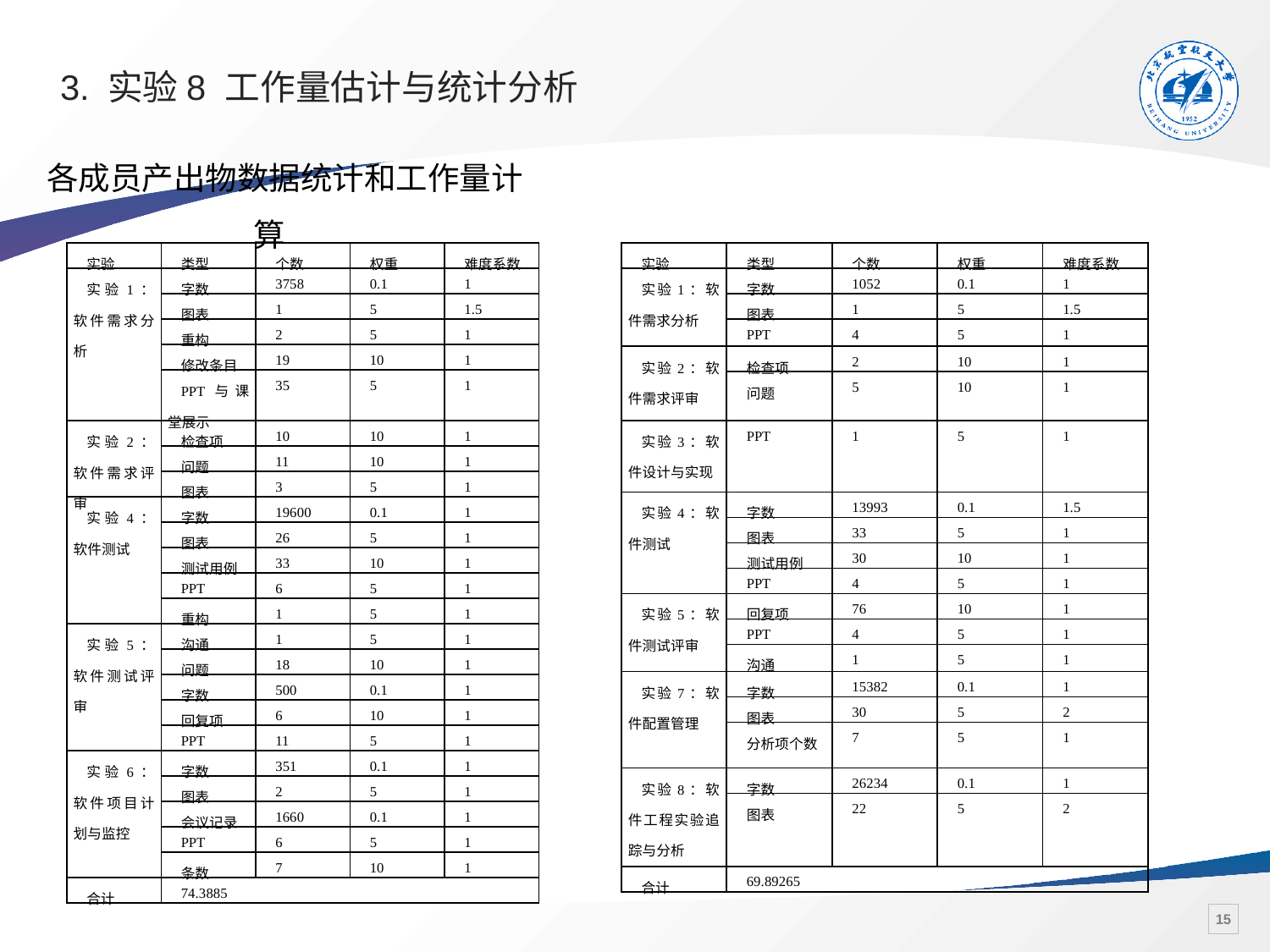

# 3. 实验8 工作量估计与统计分析
各成员产出物数据统计和工作量计算
| 实验 | 类型 | 个数 | 权重 | 难度系数 |
| --- | --- | --- | --- | --- |
| 实验1：软件需求分析 | 字数 | 3758 | 0.1 | 1 |
|  | 图表 | 1 | 5 | 1.5 |
|  | 重构 | 2 | 5 | 1 |
|  | 修改条目 | 19 | 10 | 1 |
|  | PPT与课堂展示 | 35 | 5 | 1 |
| 实验2：软件需求评审 | 检查项 | 10 | 10 | 1 |
|  | 问题 | 11 | 10 | 1 |
|  | 图表 | 3 | 5 | 1 |
| 实验4：软件测试 | 字数 | 19600 | 0.1 | 1 |
|  | 图表 | 26 | 5 | 1 |
|  | 测试用例 | 33 | 10 | 1 |
|  | PPT | 6 | 5 | 1 |
|  | 重构 | 1 | 5 | 1 |
| 实验5：软件测试评审 | 沟通 | 1 | 5 | 1 |
|  | 问题 | 18 | 10 | 1 |
|  | 字数 | 500 | 0.1 | 1 |
|  | 回复项 | 6 | 10 | 1 |
|  | PPT | 11 | 5 | 1 |
| 实验6：软件项目计划与监控 | 字数 | 351 | 0.1 | 1 |
|  | 图表 | 2 | 5 | 1 |
|  | 会议记录 | 1660 | 0.1 | 1 |
|  | PPT | 6 | 5 | 1 |
|  | 条数 | 7 | 10 | 1 |
| 合计 | 74.3885 |  |  |  |
| 实验 | 类型 | 个数 | 权重 | 难度系数 |
| --- | --- | --- | --- | --- |
| 实验1：软件需求分析 | 字数 | 1052 | 0.1 | 1 |
|  | 图表 | 1 | 5 | 1.5 |
|  | PPT | 4 | 5 | 1 |
| 实验2：软件需求评审 | 检查项 | 2 | 10 | 1 |
|  | 问题 | 5 | 10 | 1 |
| 实验3：软件设计与实现 | PPT | 1 | 5 | 1 |
| 实验4：软件测试 | 字数 | 13993 | 0.1 | 1.5 |
|  | 图表 | 33 | 5 | 1 |
|  | 测试用例 | 30 | 10 | 1 |
|  | PPT | 4 | 5 | 1 |
| 实验5：软件测试评审 | 回复项 | 76 | 10 | 1 |
|  | PPT | 4 | 5 | 1 |
|  | 沟通 | 1 | 5 | 1 |
| 实验7：软件配置管理 | 字数 | 15382 | 0.1 | 1 |
|  | 图表 | 30 | 5 | 2 |
|  | 分析项个数 | 7 | 5 | 1 |
| 实验8：软件工程实验追踪与分析 | 字数 | 26234 | 0.1 | 1 |
|  | 图表 | 22 | 5 | 2 |
| 合计 | 69.89265 |  |  |  |